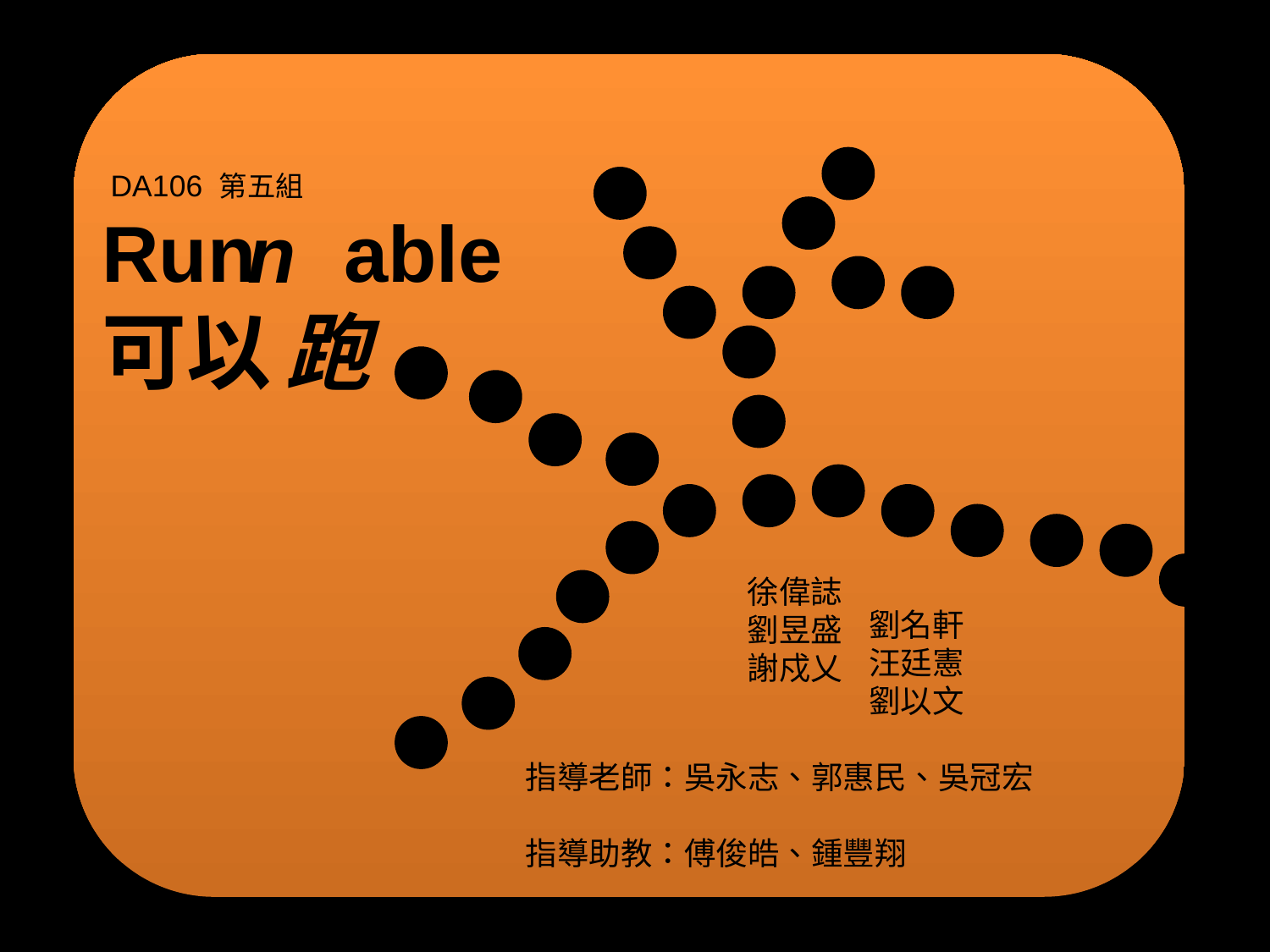

DA106 第五組
Run    able
可以

n

跑
#

徐偉誌
劉昱盛
謝戍乂

劉名軒
汪廷憲
劉以文

指導老師：吳永志、郭惠民、吳冠宏

指導助教：傅俊皓、鍾豐翔